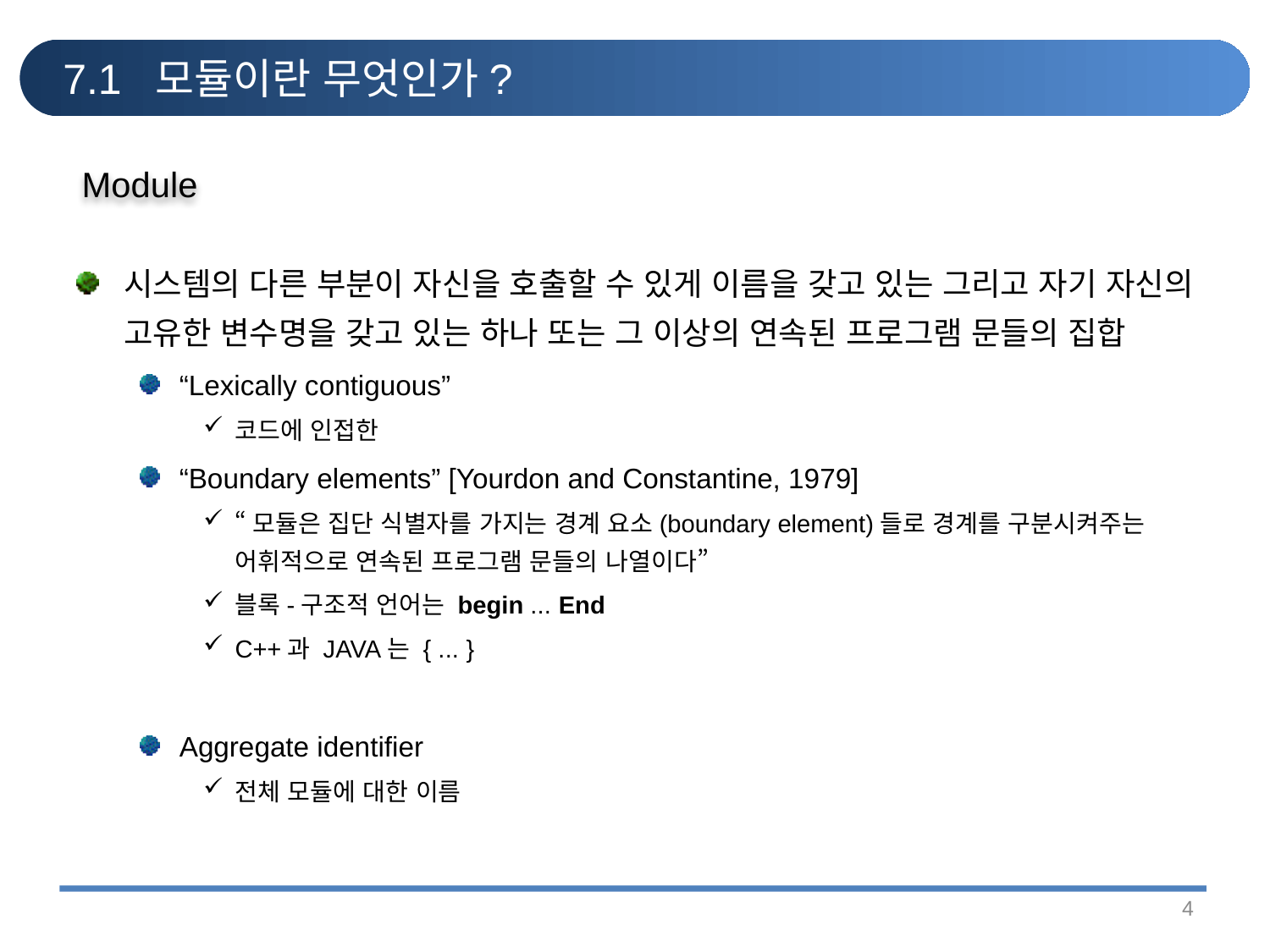

# 7.1  모듈이란 무엇인가?
Module
시스템의 다른 부분이 자신을 호출할 수 있게 이름을 갖고 있는 그리고 자기 자신의 고유한 변수명을 갖고 있는 하나 또는 그 이상의 연속된 프로그램 문들의 집합
“Lexically contiguous”
코드에 인접한
“Boundary elements” [Yourdon and Constantine, 1979]
“모듈은 집단 식별자를 가지는 경계 요소(boundary element)들로 경계를 구분시켜주는 어휘적으로 연속된 프로그램 문들의 나열이다”
블록-구조적 언어는 begin ... End
C++과 JAVA는 { ... }

Aggregate identifier
전체 모듈에 대한 이름
4